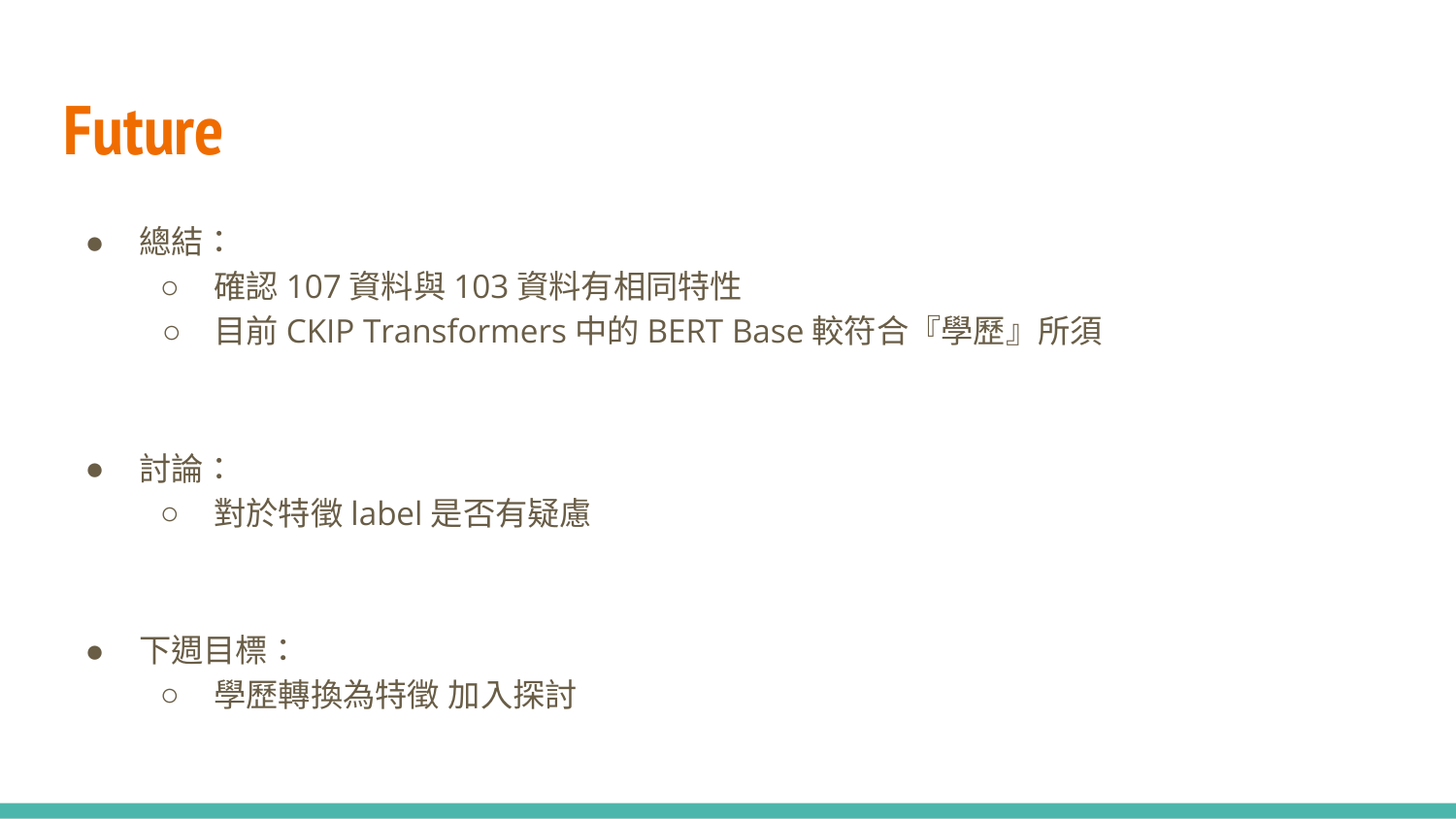

Future
總結：
確認107資料與103資料有相同特性
目前CKIP Transformers中的BERT Base較符合『學歷』所須

討論：
對於特徵label是否有疑慮

下週目標：
學歷轉換為特徵 加入探討